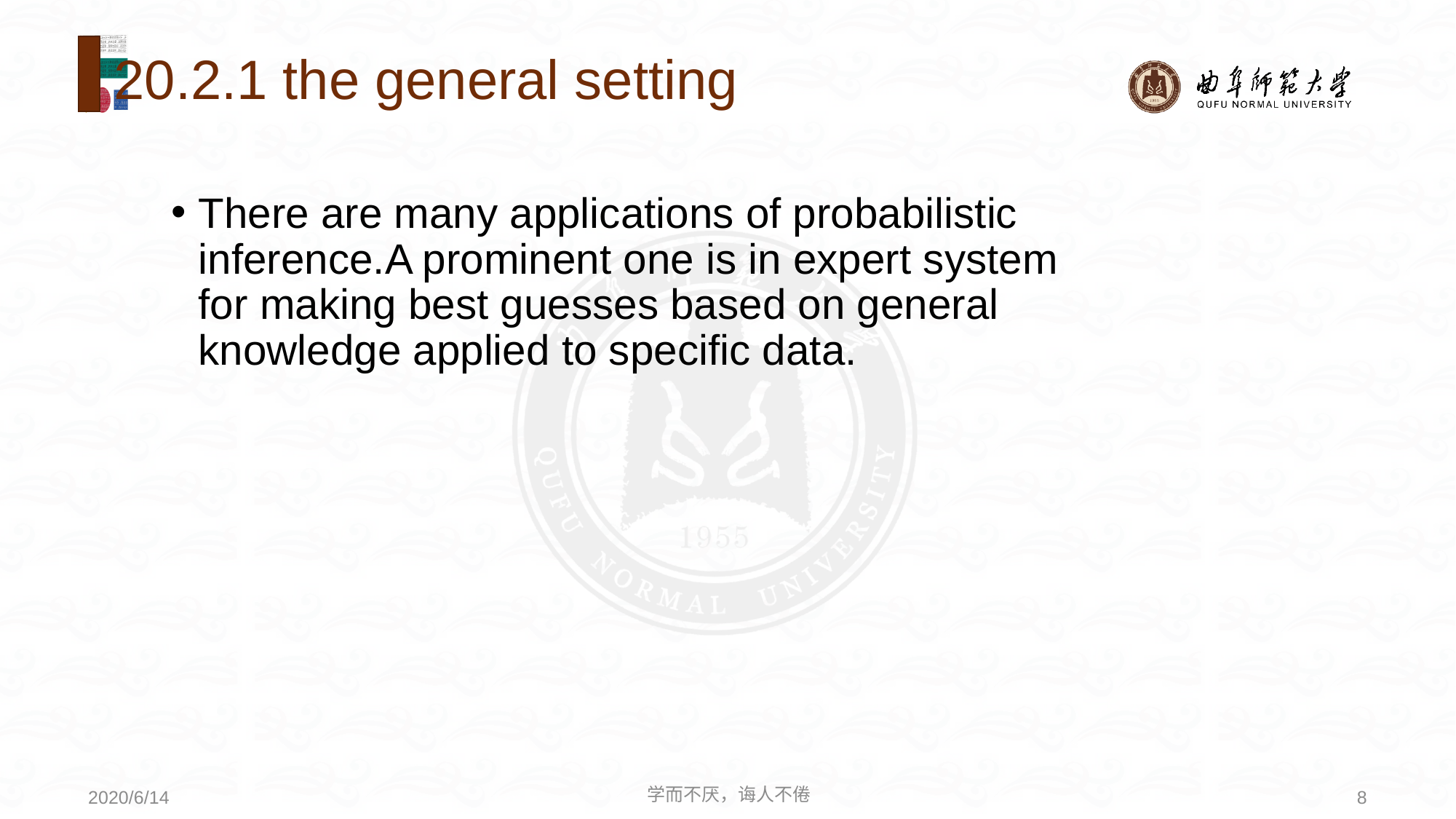

# 20.2.1 the general setting
There are many applications of probabilistic inference.A prominent one is in expert system for making best guesses based on general knowledge applied to specific data.
学而不厌，诲人不倦
8
2020/6/14